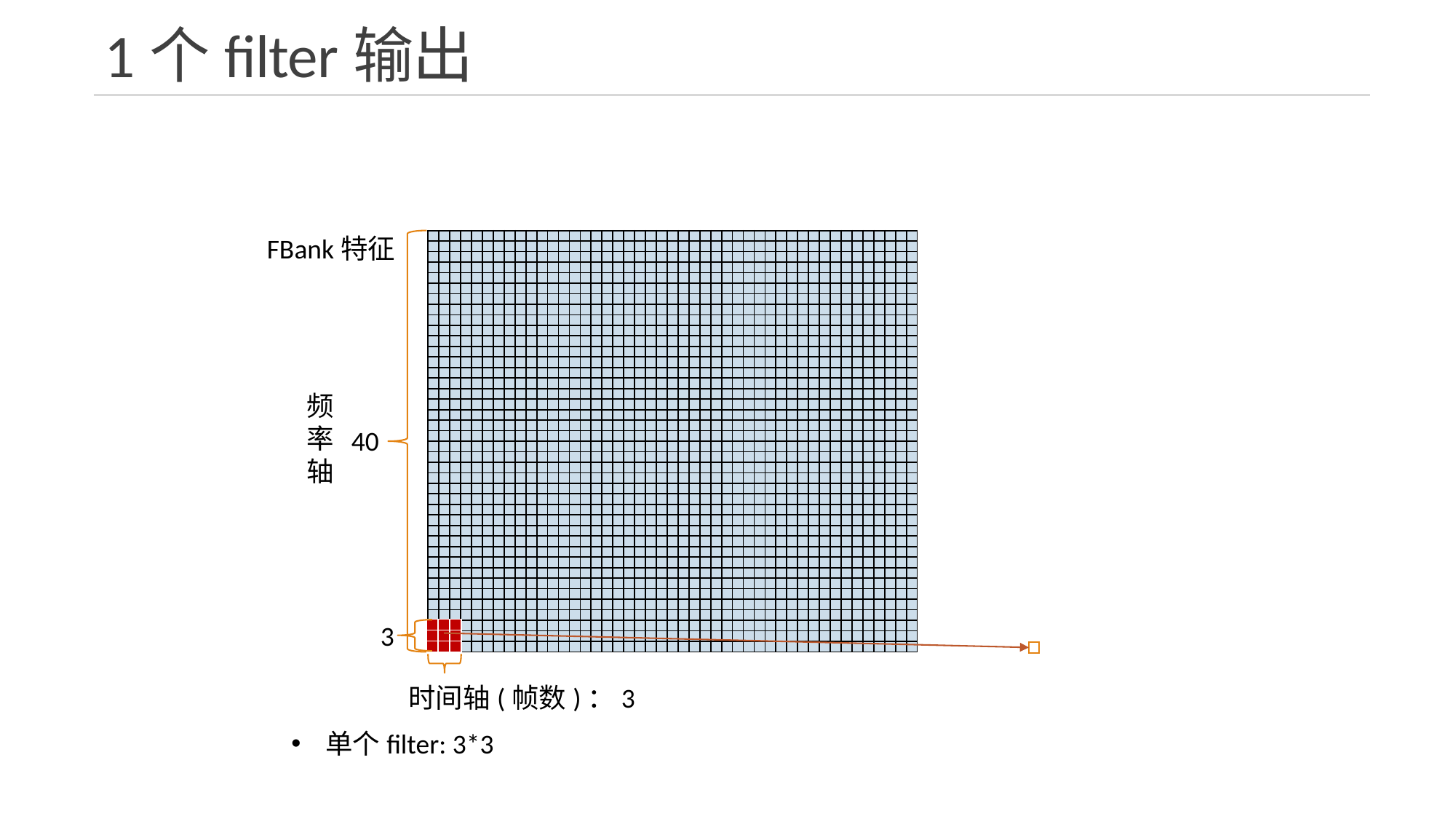

# 1个filter输出
FBank特征

|  |  |  |  |  |  |  |  |  |  |  |  |  |  |  |  |  |  |  |  |  |  |  |  |  |  |  |  |  |  |  |  |  |  |  |  |  |  |  |  |  |  |  |  |  |
| --- | --- | --- | --- | --- | --- | --- | --- | --- | --- | --- | --- | --- | --- | --- | --- | --- | --- | --- | --- | --- | --- | --- | --- | --- | --- | --- | --- | --- | --- | --- | --- | --- | --- | --- | --- | --- | --- | --- | --- | --- | --- | --- | --- | --- |
|  |  |  |  |  |  |  |  |  |  |  |  |  |  |  |  |  |  |  |  |  |  |  |  |  |  |  |  |  |  |  |  |  |  |  |  |  |  |  |  |  |  |  |  |  |
|  |  |  |  |  |  |  |  |  |  |  |  |  |  |  |  |  |  |  |  |  |  |  |  |  |  |  |  |  |  |  |  |  |  |  |  |  |  |  |  |  |  |  |  |  |
|  |  |  |  |  |  |  |  |  |  |  |  |  |  |  |  |  |  |  |  |  |  |  |  |  |  |  |  |  |  |  |  |  |  |  |  |  |  |  |  |  |  |  |  |  |
|  |  |  |  |  |  |  |  |  |  |  |  |  |  |  |  |  |  |  |  |  |  |  |  |  |  |  |  |  |  |  |  |  |  |  |  |  |  |  |  |  |  |  |  |  |
|  |  |  |  |  |  |  |  |  |  |  |  |  |  |  |  |  |  |  |  |  |  |  |  |  |  |  |  |  |  |  |  |  |  |  |  |  |  |  |  |  |  |  |  |  |
|  |  |  |  |  |  |  |  |  |  |  |  |  |  |  |  |  |  |  |  |  |  |  |  |  |  |  |  |  |  |  |  |  |  |  |  |  |  |  |  |  |  |  |  |  |
|  |  |  |  |  |  |  |  |  |  |  |  |  |  |  |  |  |  |  |  |  |  |  |  |  |  |  |  |  |  |  |  |  |  |  |  |  |  |  |  |  |  |  |  |  |
|  |  |  |  |  |  |  |  |  |  |  |  |  |  |  |  |  |  |  |  |  |  |  |  |  |  |  |  |  |  |  |  |  |  |  |  |  |  |  |  |  |  |  |  |  |
|  |  |  |  |  |  |  |  |  |  |  |  |  |  |  |  |  |  |  |  |  |  |  |  |  |  |  |  |  |  |  |  |  |  |  |  |  |  |  |  |  |  |  |  |  |
|  |  |  |  |  |  |  |  |  |  |  |  |  |  |  |  |  |  |  |  |  |  |  |  |  |  |  |  |  |  |  |  |  |  |  |  |  |  |  |  |  |  |  |  |  |
|  |  |  |  |  |  |  |  |  |  |  |  |  |  |  |  |  |  |  |  |  |  |  |  |  |  |  |  |  |  |  |  |  |  |  |  |  |  |  |  |  |  |  |  |  |
|  |  |  |  |  |  |  |  |  |  |  |  |  |  |  |  |  |  |  |  |  |  |  |  |  |  |  |  |  |  |  |  |  |  |  |  |  |  |  |  |  |  |  |  |  |
|  |  |  |  |  |  |  |  |  |  |  |  |  |  |  |  |  |  |  |  |  |  |  |  |  |  |  |  |  |  |  |  |  |  |  |  |  |  |  |  |  |  |  |  |  |
|  |  |  |  |  |  |  |  |  |  |  |  |  |  |  |  |  |  |  |  |  |  |  |  |  |  |  |  |  |  |  |  |  |  |  |  |  |  |  |  |  |  |  |  |  |
|  |  |  |  |  |  |  |  |  |  |  |  |  |  |  |  |  |  |  |  |  |  |  |  |  |  |  |  |  |  |  |  |  |  |  |  |  |  |  |  |  |  |  |  |  |
|  |  |  |  |  |  |  |  |  |  |  |  |  |  |  |  |  |  |  |  |  |  |  |  |  |  |  |  |  |  |  |  |  |  |  |  |  |  |  |  |  |  |  |  |  |
|  |  |  |  |  |  |  |  |  |  |  |  |  |  |  |  |  |  |  |  |  |  |  |  |  |  |  |  |  |  |  |  |  |  |  |  |  |  |  |  |  |  |  |  |  |
|  |  |  |  |  |  |  |  |  |  |  |  |  |  |  |  |  |  |  |  |  |  |  |  |  |  |  |  |  |  |  |  |  |  |  |  |  |  |  |  |  |  |  |  |  |
|  |  |  |  |  |  |  |  |  |  |  |  |  |  |  |  |  |  |  |  |  |  |  |  |  |  |  |  |  |  |  |  |  |  |  |  |  |  |  |  |  |  |  |  |  |
|  |  |  |  |  |  |  |  |  |  |  |  |  |  |  |  |  |  |  |  |  |  |  |  |  |  |  |  |  |  |  |  |  |  |  |  |  |  |  |  |  |  |  |  |  |
|  |  |  |  |  |  |  |  |  |  |  |  |  |  |  |  |  |  |  |  |  |  |  |  |  |  |  |  |  |  |  |  |  |  |  |  |  |  |  |  |  |  |  |  |  |
|  |  |  |  |  |  |  |  |  |  |  |  |  |  |  |  |  |  |  |  |  |  |  |  |  |  |  |  |  |  |  |  |  |  |  |  |  |  |  |  |  |  |  |  |  |
|  |  |  |  |  |  |  |  |  |  |  |  |  |  |  |  |  |  |  |  |  |  |  |  |  |  |  |  |  |  |  |  |  |  |  |  |  |  |  |  |  |  |  |  |  |
|  |  |  |  |  |  |  |  |  |  |  |  |  |  |  |  |  |  |  |  |  |  |  |  |  |  |  |  |  |  |  |  |  |  |  |  |  |  |  |  |  |  |  |  |  |
|  |  |  |  |  |  |  |  |  |  |  |  |  |  |  |  |  |  |  |  |  |  |  |  |  |  |  |  |  |  |  |  |  |  |  |  |  |  |  |  |  |  |  |  |  |
|  |  |  |  |  |  |  |  |  |  |  |  |  |  |  |  |  |  |  |  |  |  |  |  |  |  |  |  |  |  |  |  |  |  |  |  |  |  |  |  |  |  |  |  |  |
|  |  |  |  |  |  |  |  |  |  |  |  |  |  |  |  |  |  |  |  |  |  |  |  |  |  |  |  |  |  |  |  |  |  |  |  |  |  |  |  |  |  |  |  |  |
|  |  |  |  |  |  |  |  |  |  |  |  |  |  |  |  |  |  |  |  |  |  |  |  |  |  |  |  |  |  |  |  |  |  |  |  |  |  |  |  |  |  |  |  |  |
|  |  |  |  |  |  |  |  |  |  |  |  |  |  |  |  |  |  |  |  |  |  |  |  |  |  |  |  |  |  |  |  |  |  |  |  |  |  |  |  |  |  |  |  |  |
|  |  |  |  |  |  |  |  |  |  |  |  |  |  |  |  |  |  |  |  |  |  |  |  |  |  |  |  |  |  |  |  |  |  |  |  |  |  |  |  |  |  |  |  |  |
|  |  |  |  |  |  |  |  |  |  |  |  |  |  |  |  |  |  |  |  |  |  |  |  |  |  |  |  |  |  |  |  |  |  |  |  |  |  |  |  |  |  |  |  |  |
|  |  |  |  |  |  |  |  |  |  |  |  |  |  |  |  |  |  |  |  |  |  |  |  |  |  |  |  |  |  |  |  |  |  |  |  |  |  |  |  |  |  |  |  |  |
|  |  |  |  |  |  |  |  |  |  |  |  |  |  |  |  |  |  |  |  |  |  |  |  |  |  |  |  |  |  |  |  |  |  |  |  |  |  |  |  |  |  |  |  |  |
|  |  |  |  |  |  |  |  |  |  |  |  |  |  |  |  |  |  |  |  |  |  |  |  |  |  |  |  |  |  |  |  |  |  |  |  |  |  |  |  |  |  |  |  |  |
|  |  |  |  |  |  |  |  |  |  |  |  |  |  |  |  |  |  |  |  |  |  |  |  |  |  |  |  |  |  |  |  |  |  |  |  |  |  |  |  |  |  |  |  |  |
|  |  |  |  |  |  |  |  |  |  |  |  |  |  |  |  |  |  |  |  |  |  |  |  |  |  |  |  |  |  |  |  |  |  |  |  |  |  |  |  |  |  |  |  |  |
|  |  |  |  |  |  |  |  |  |  |  |  |  |  |  |  |  |  |  |  |  |  |  |  |  |  |  |  |  |  |  |  |  |  |  |  |  |  |  |  |  |  |  |  |  |
|  |  |  |  |  |  |  |  |  |  |  |  |  |  |  |  |  |  |  |  |  |  |  |  |  |  |  |  |  |  |  |  |  |  |  |  |  |  |  |  |  |  |  |  |  |
|  |  |  |  |  |  |  |  |  |  |  |  |  |  |  |  |  |  |  |  |  |  |  |  |  |  |  |  |  |  |  |  |  |  |  |  |  |  |  |  |  |  |  |  |  |
频
率
轴
40
3
|  |  |  |
| --- | --- | --- |
|  |  |  |
|  |  |  |

|  |
| --- |

时间轴(帧数)：3
单个filter: 3*3